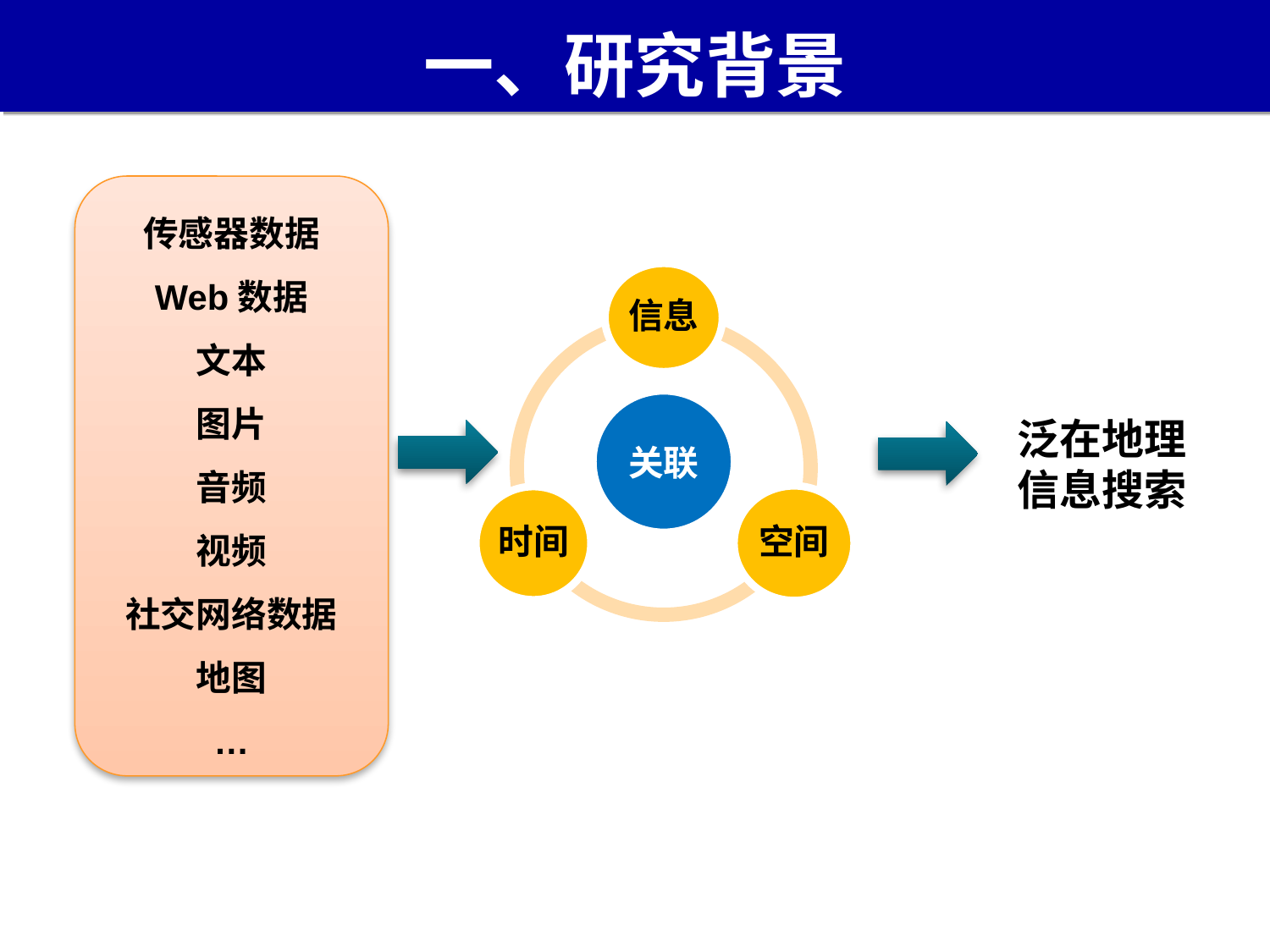

# 一、研究背景
传感器数据
Web数据
文本
图片
音频
视频
社交网络数据
地图
…
关联
信息
空间
时间
泛在地理信息搜索